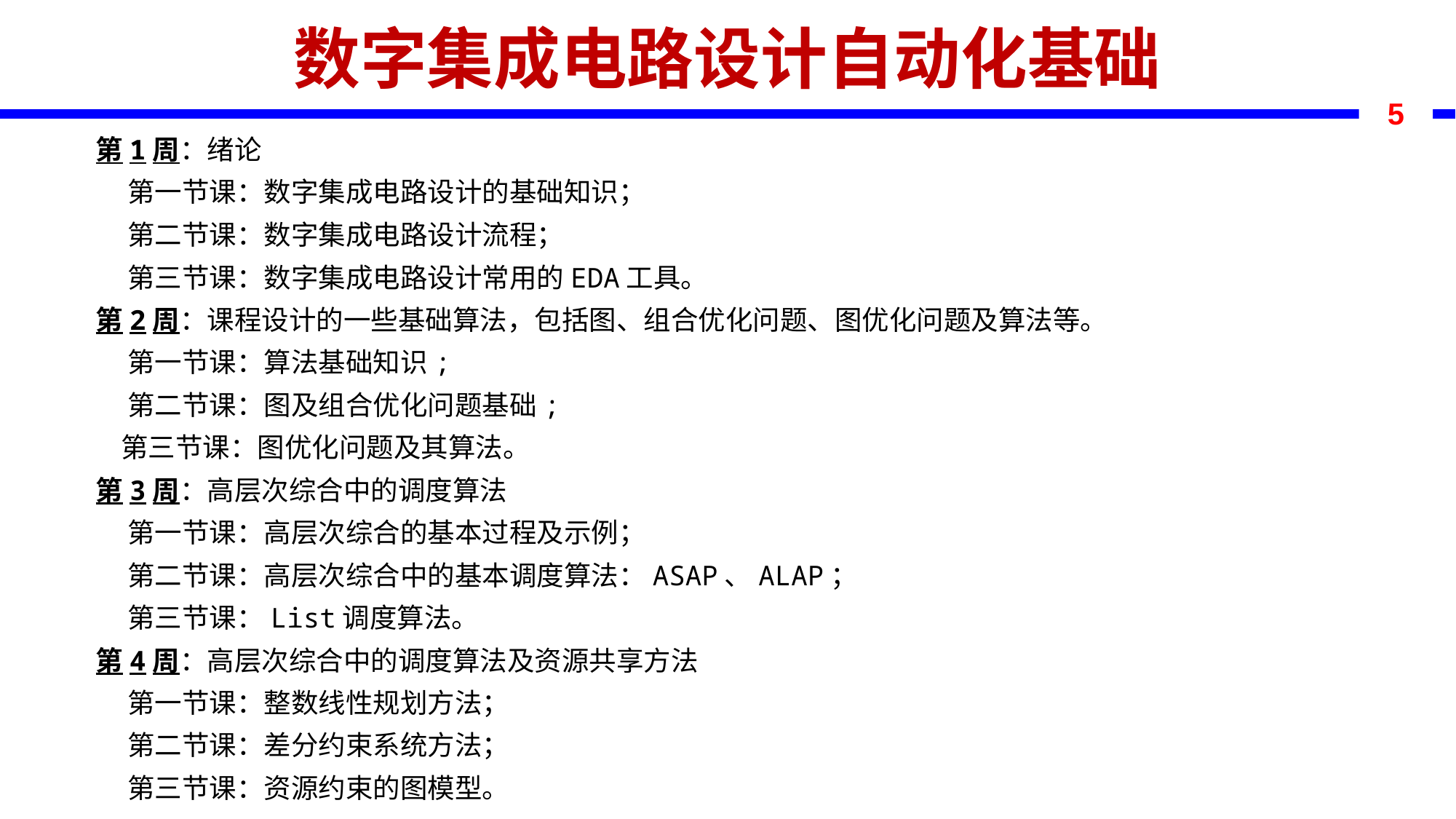

数字集成电路设计自动化基础
5

第1周：绪论
第一节课：数字集成电路设计的基础知识；
第二节课：数字集成电路设计流程；
第三节课：数字集成电路设计常用的EDA工具。
第2周：课程设计的一些基础算法，包括图、组合优化问题、图优化问题及算法等。
第一节课：算法基础知识;
第二节课：图及组合优化问题基础;
   第三节课：图优化问题及其算法。
第3周：高层次综合中的调度算法
第一节课：高层次综合的基本过程及示例；
第二节课：高层次综合中的基本调度算法：ASAP、ALAP；
第三节课：List调度算法。
第4周：高层次综合中的调度算法及资源共享方法
第一节课：整数线性规划方法；
第二节课：差分约束系统方法；
第三节课：资源约束的图模型。